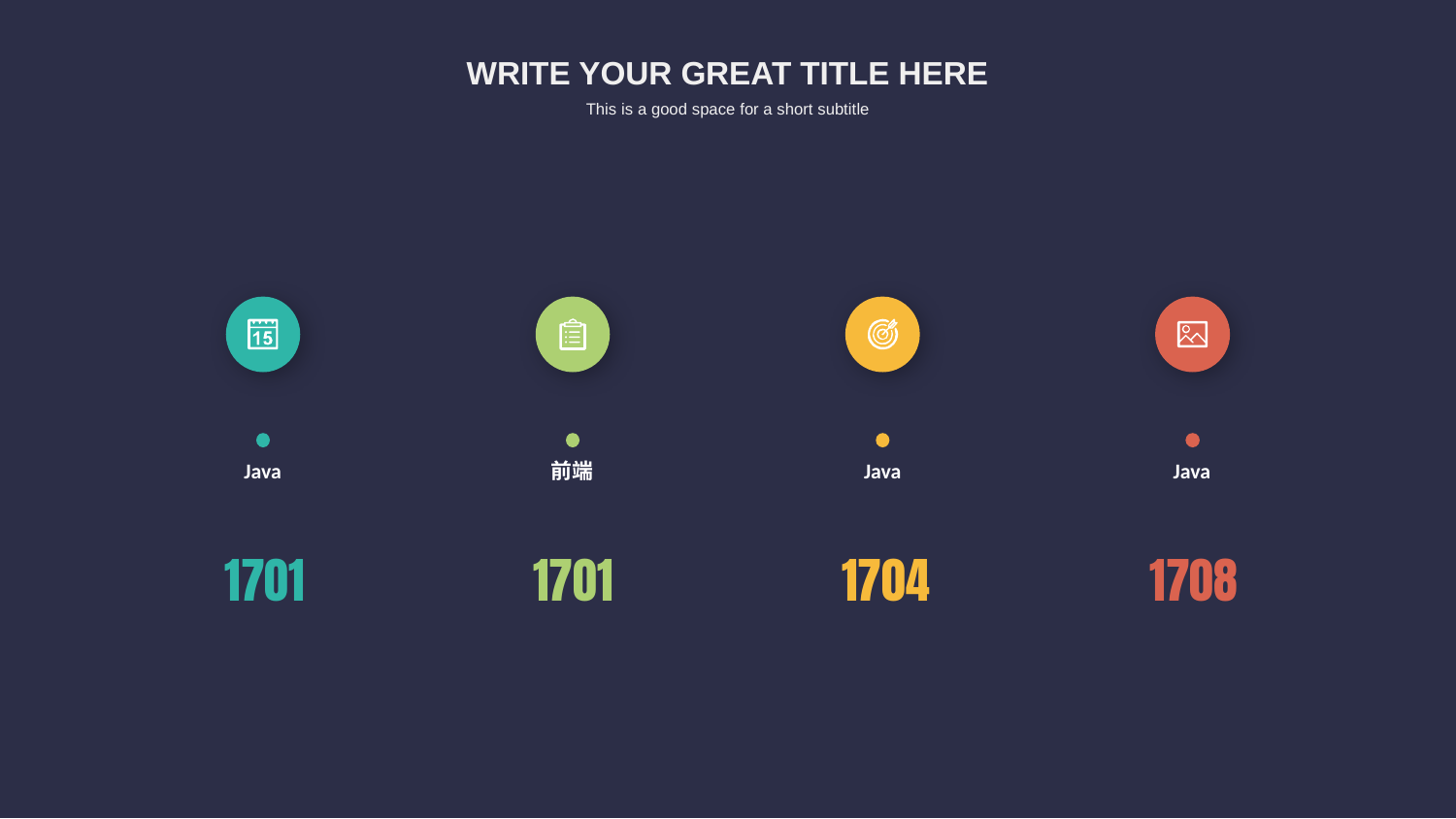

WRITE YOUR GREAT TITLE HERE
This is a good space for a short subtitle

Java
前端
Java
Java
1701
1701
1704
1708